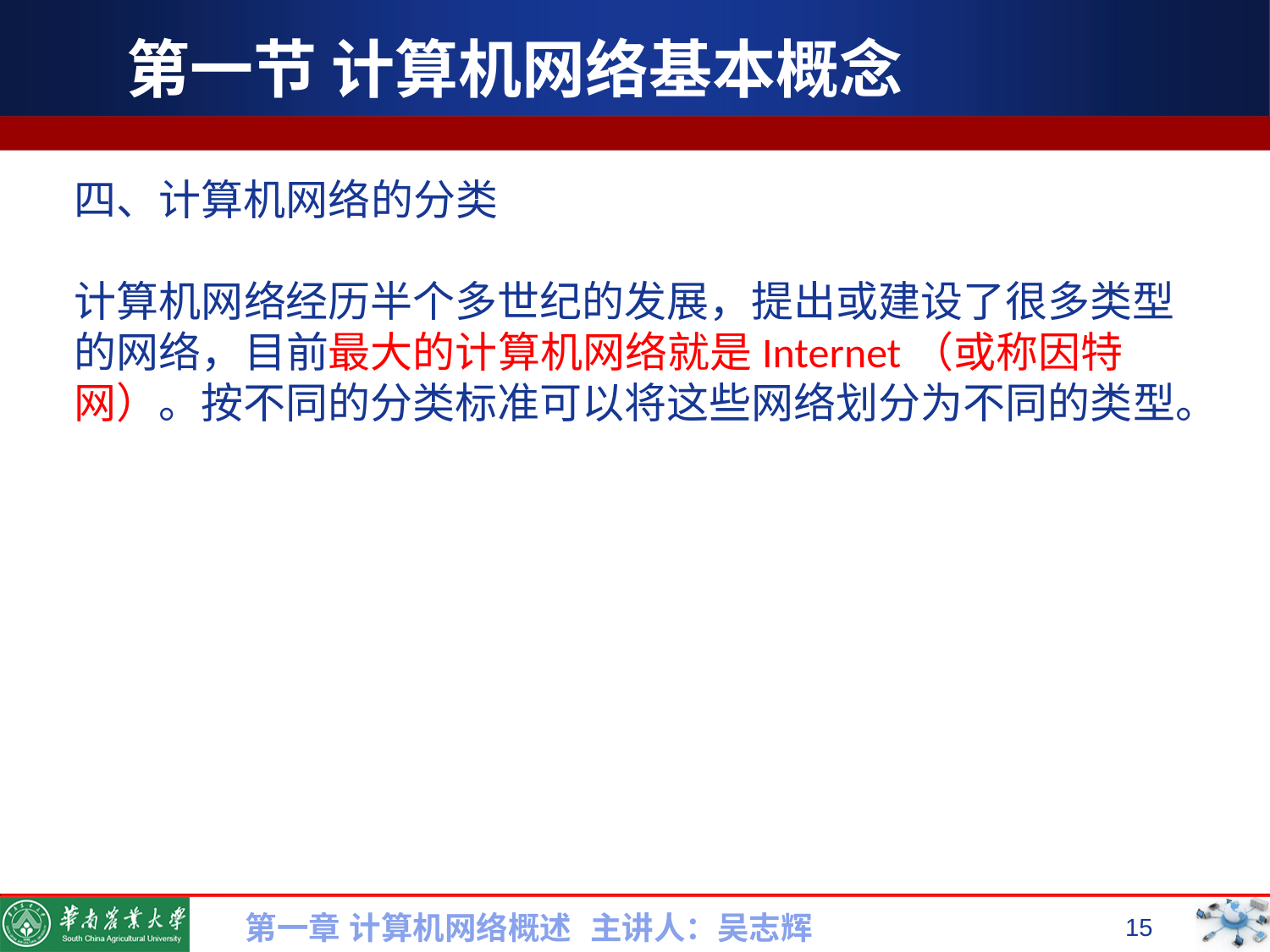

# 第一节 计算机网络基本概念
四、计算机网络的分类

计算机网络经历半个多世纪的发展，提出或建设了很多类型的网络，目前最大的计算机网络就是Internet（或称因特网）。按不同的分类标准可以将这些网络划分为不同的类型。
第一章 计算机网络概述  主讲人：吴志辉
15